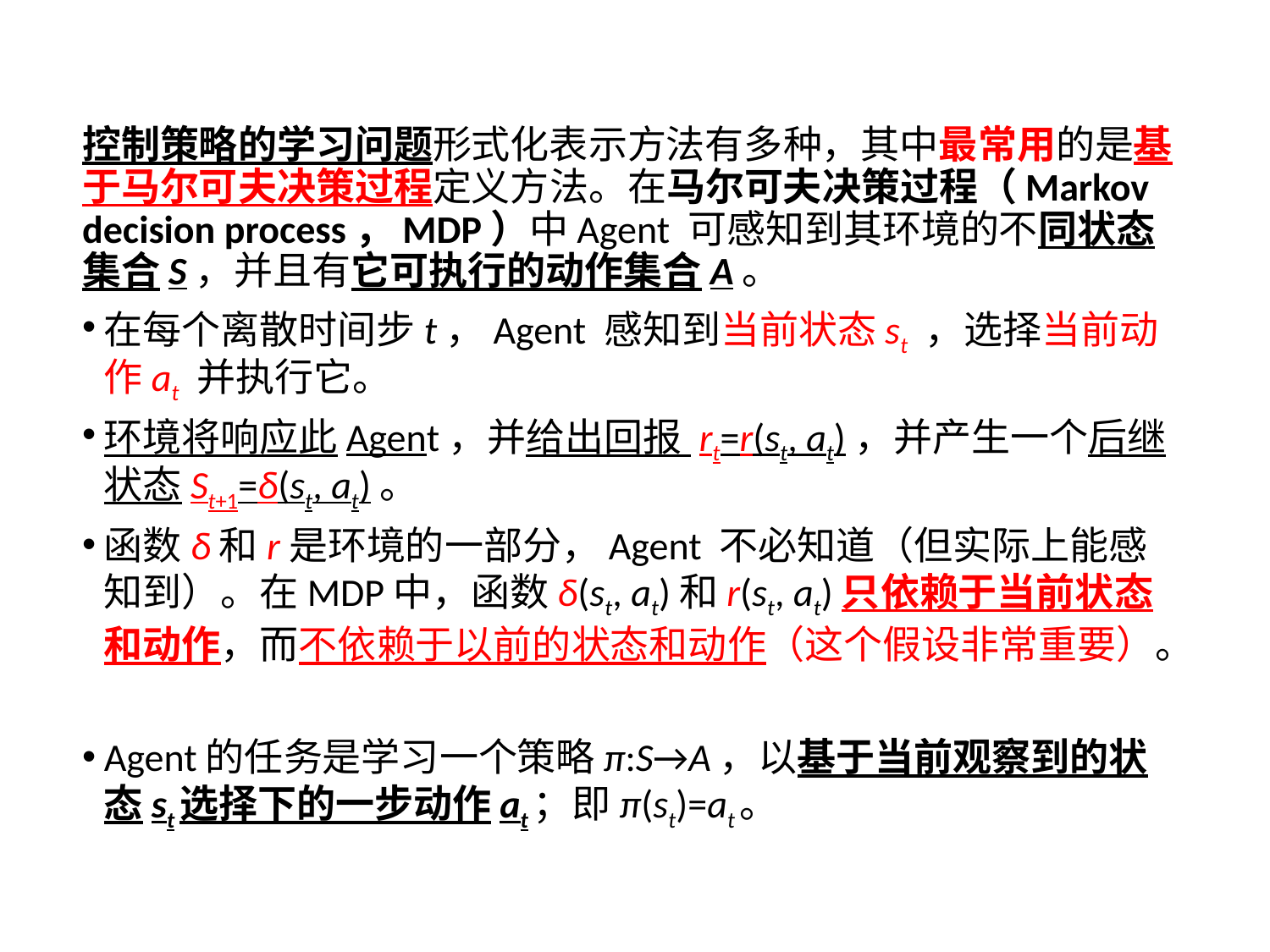

4.4主要类型
控制策略的学习问题形式化表示方法有多种，其中最常用的是基于马尔可夫决策过程定义方法。在马尔可夫决策过程（Markov decision process，MDP）中Agent 可感知到其环境的不同状态集合S，并且有它可执行的动作集合A。
在每个离散时间步t，Agent 感知到当前状态st ，选择当前动作at 并执行它。
环境将响应此Agent，并给出回报 rt=r(st, at)，并产生一个后继状态St+1=δ(st, at)。
函数δ和r是环境的一部分，Agent 不必知道（但实际上能感知到）。在MDP中，函数δ(st, at)和r(st, at)只依赖于当前状态和动作，而不依赖于以前的状态和动作（这个假设非常重要）。

Agent的任务是学习一个策略π:S→A，以基于当前观察到的状态st选择下的一步动作at；即π(st)=at。